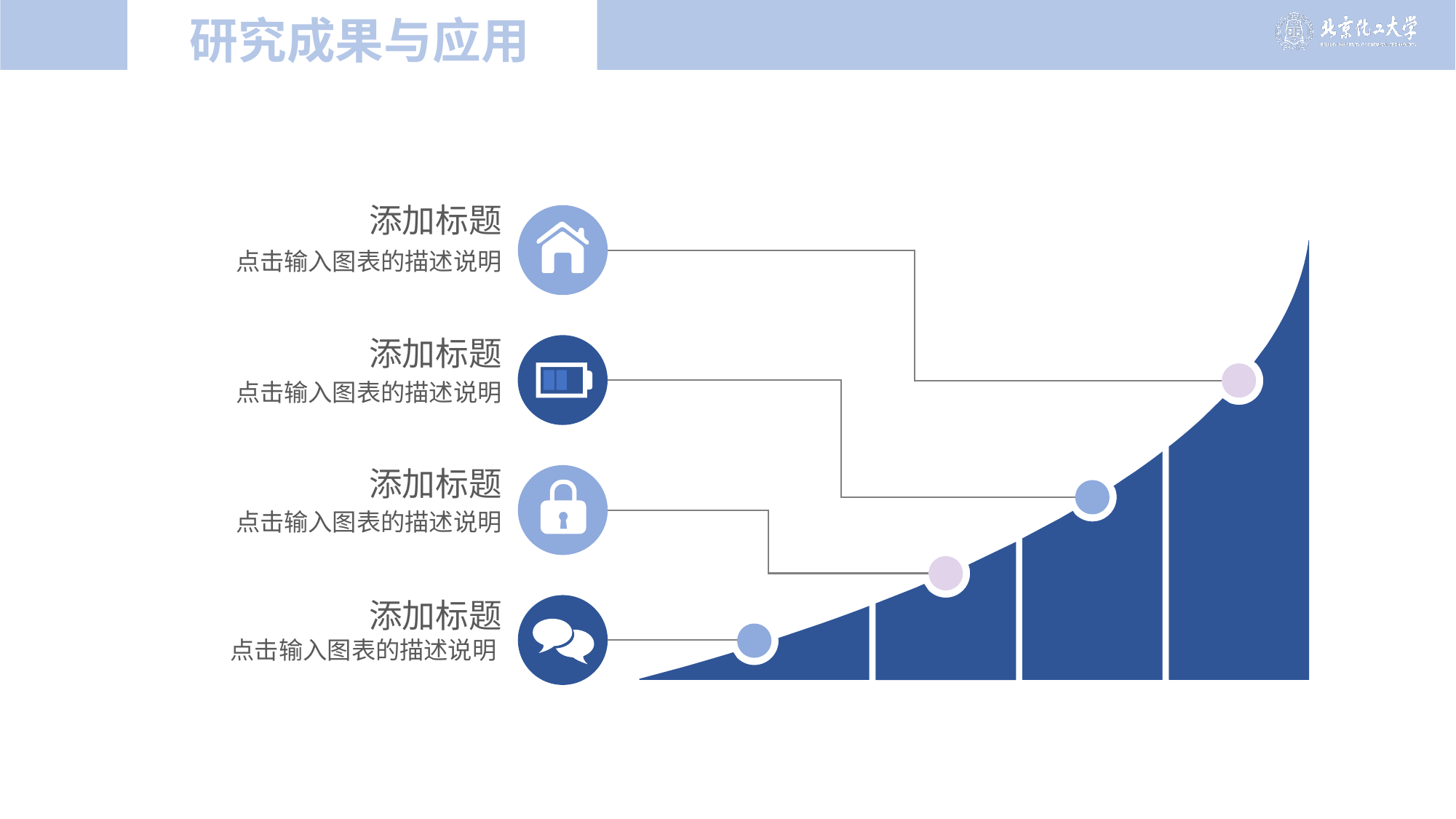

# 研究成果与应用
添加标题

点击输入图表的描述说明
添加标题

点击输入图表的描述说明

添加标题

点击输入图表的描述说明

添加标题

点击输入图表的描述说明